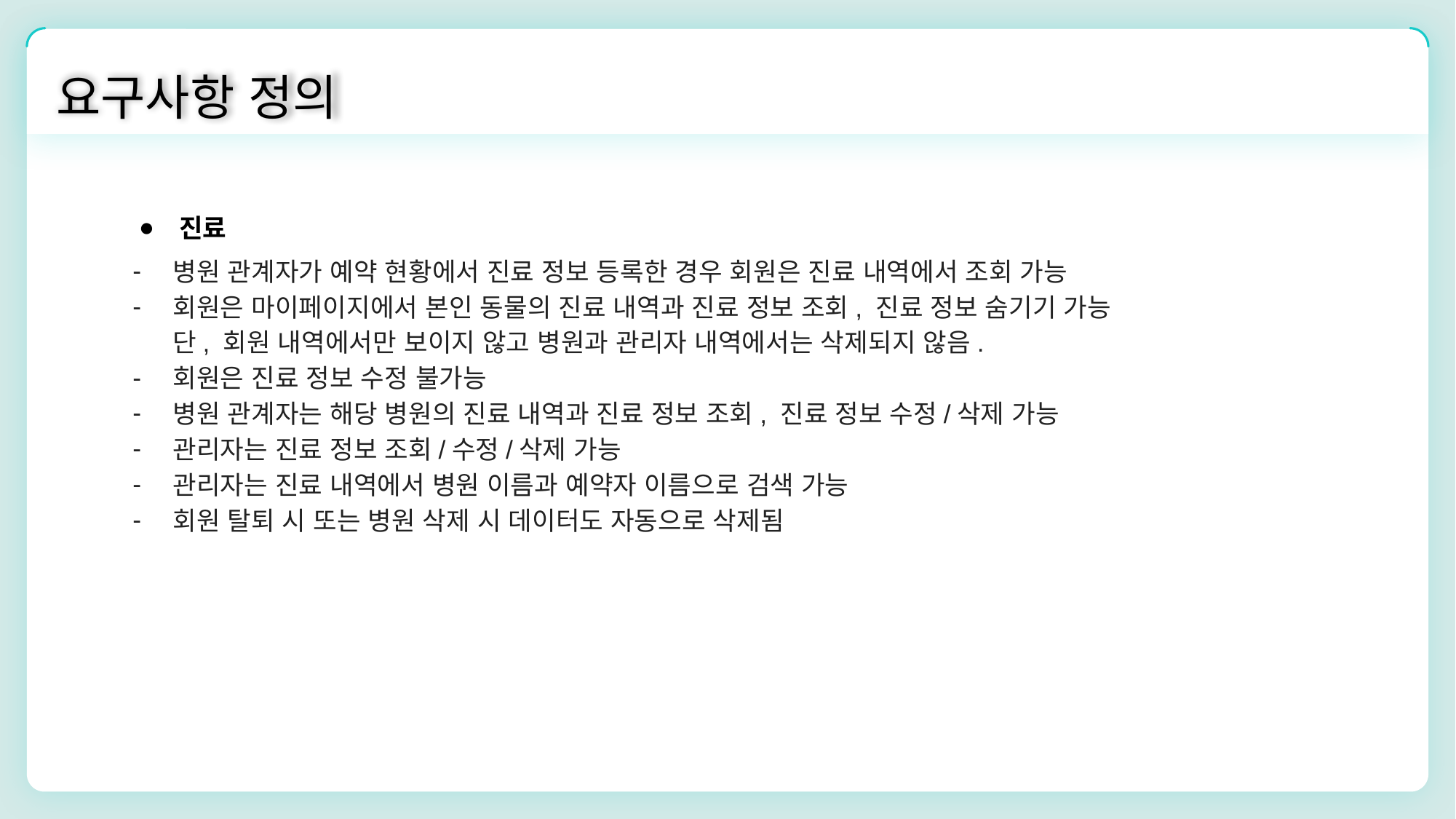

요구사항 정의
진료

병원 관계자가 예약 현황에서 진료 정보 등록한 경우 회원은 진료 내역에서 조회 가능
회원은 마이페이지에서 본인 동물의 진료 내역과 진료 정보 조회, 진료 정보 숨기기 가능
단, 회원 내역에서만 보이지 않고 병원과 관리자 내역에서는 삭제되지 않음.
회원은 진료 정보 수정 불가능
병원 관계자는 해당 병원의 진료 내역과 진료 정보 조회, 진료 정보 수정/삭제 가능
관리자는 진료 정보 조회/수정/삭제 가능
관리자는 진료 내역에서 병원 이름과 예약자 이름으로 검색 가능
회원 탈퇴 시 또는 병원 삭제 시 데이터도 자동으로 삭제됨